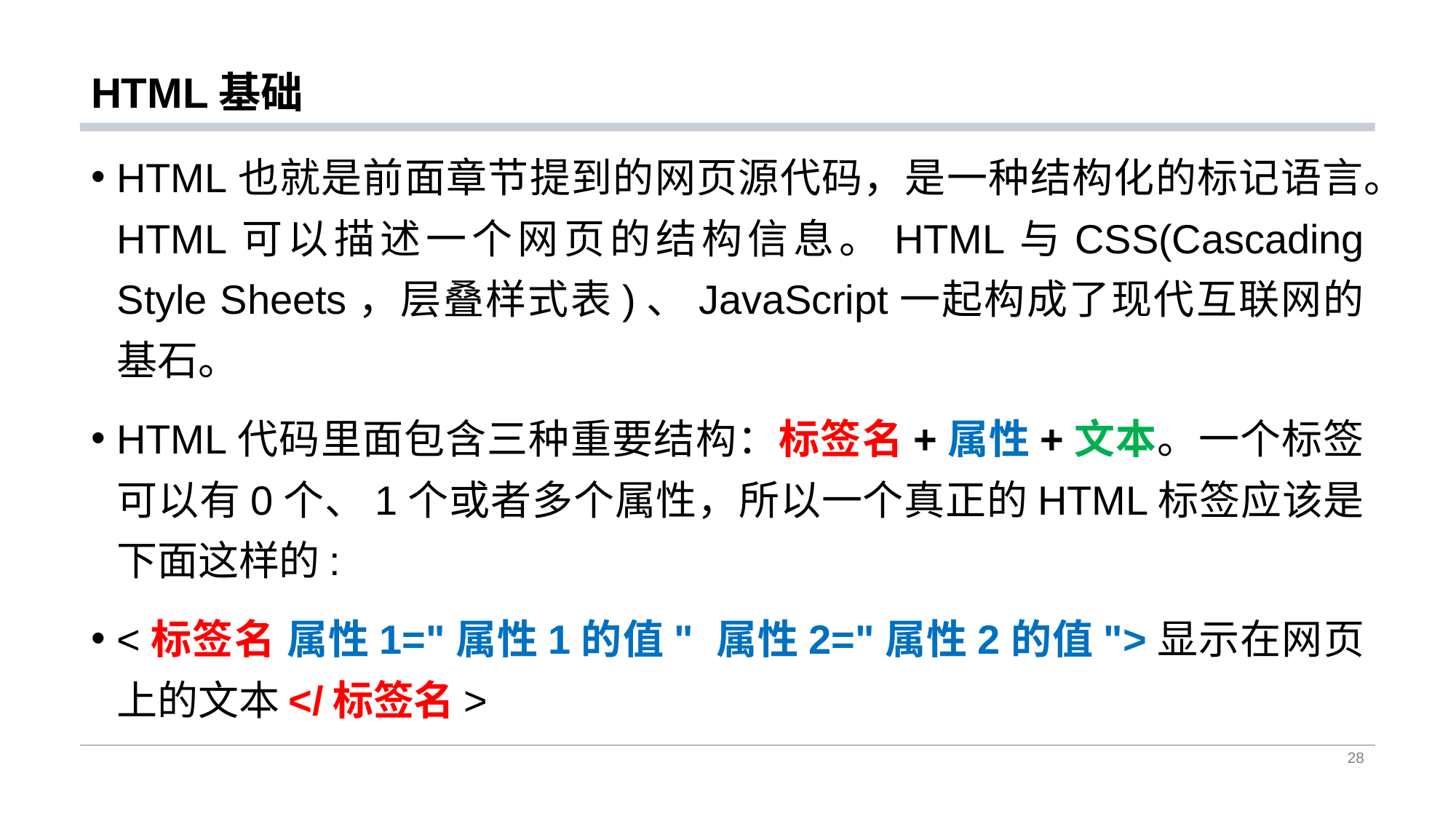

# HTML基础
HTML也就是前面章节提到的网页源代码，是一种结构化的标记语言。HTML可以描述一个网页的结构信息。HTML与CSS(Cascading Style Sheets，层叠样式表)、JavaScript一起构成了现代互联网的基石。
HTML代码里面包含三种重要结构：标签名+属性+文本。一个标签可以有0个、1个或者多个属性，所以一个真正的HTML标签应该是下面这样的:
<标签名 属性1="属性1的值" 属性2="属性2的值">显示在网页上的文本</标签名>
28